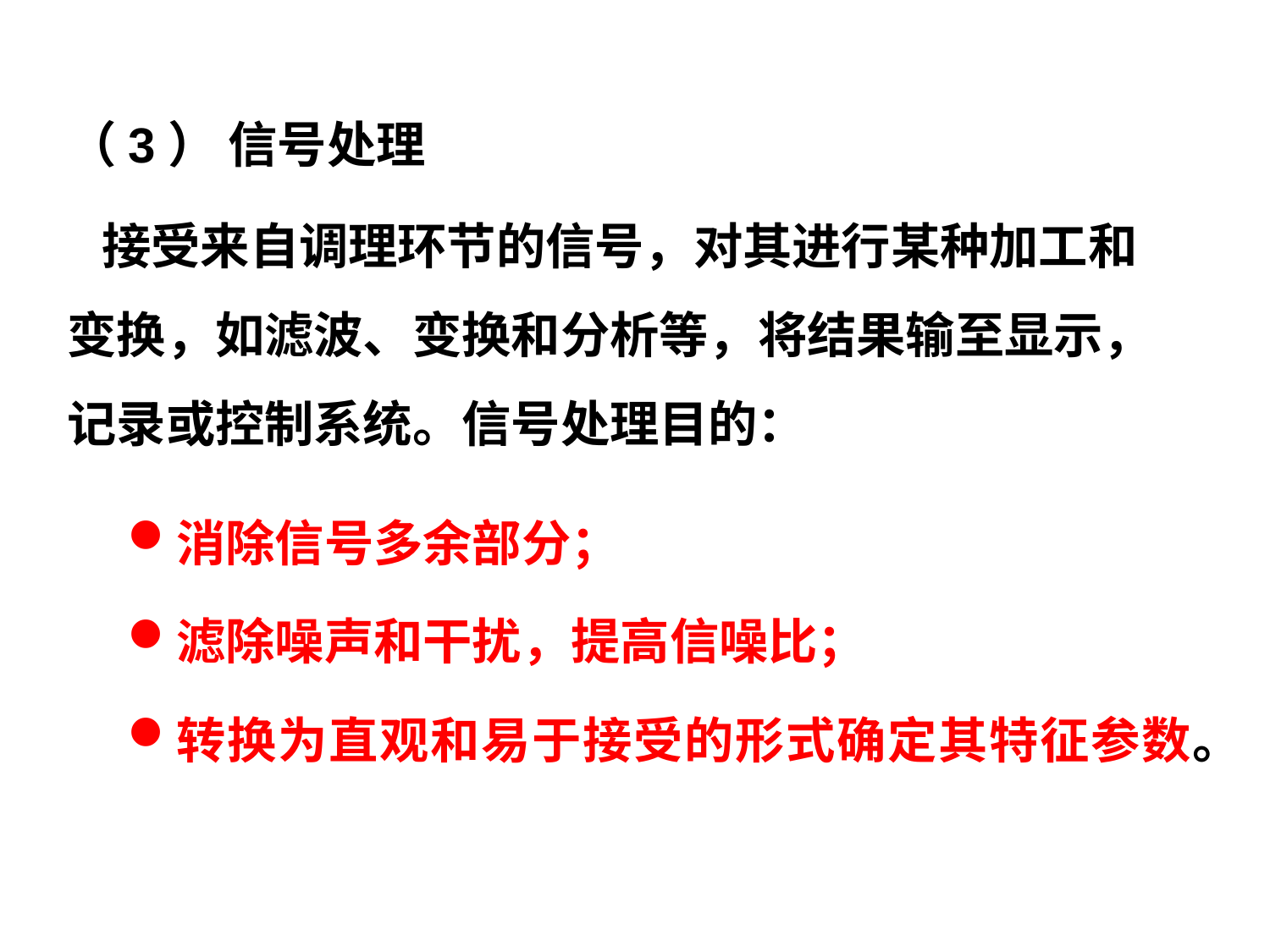

（3） 信号处理
  接受来自调理环节的信号，对其进行某种加工和变换，如滤波、变换和分析等，将结果输至显示，记录或控制系统。信号处理目的：
消除信号多余部分；
滤除噪声和干扰，提高信噪比；
转换为直观和易于接受的形式确定其特征参数。